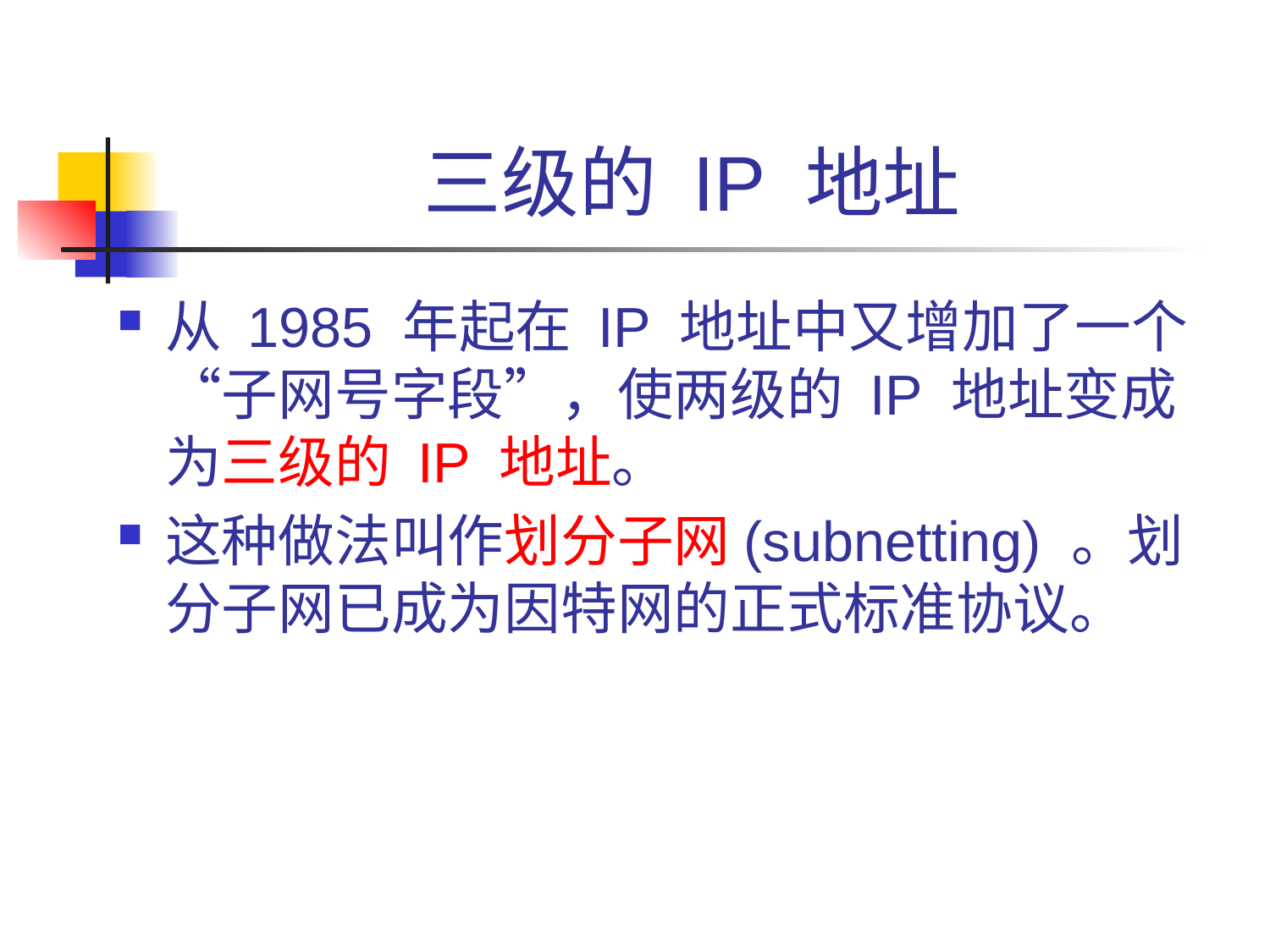

# 三级的 IP 地址
从 1985 年起在 IP 地址中又增加了一个“子网号字段”，使两级的 IP 地址变成为三级的 IP 地址。
这种做法叫作划分子网(subnetting) 。划分子网已成为因特网的正式标准协议。